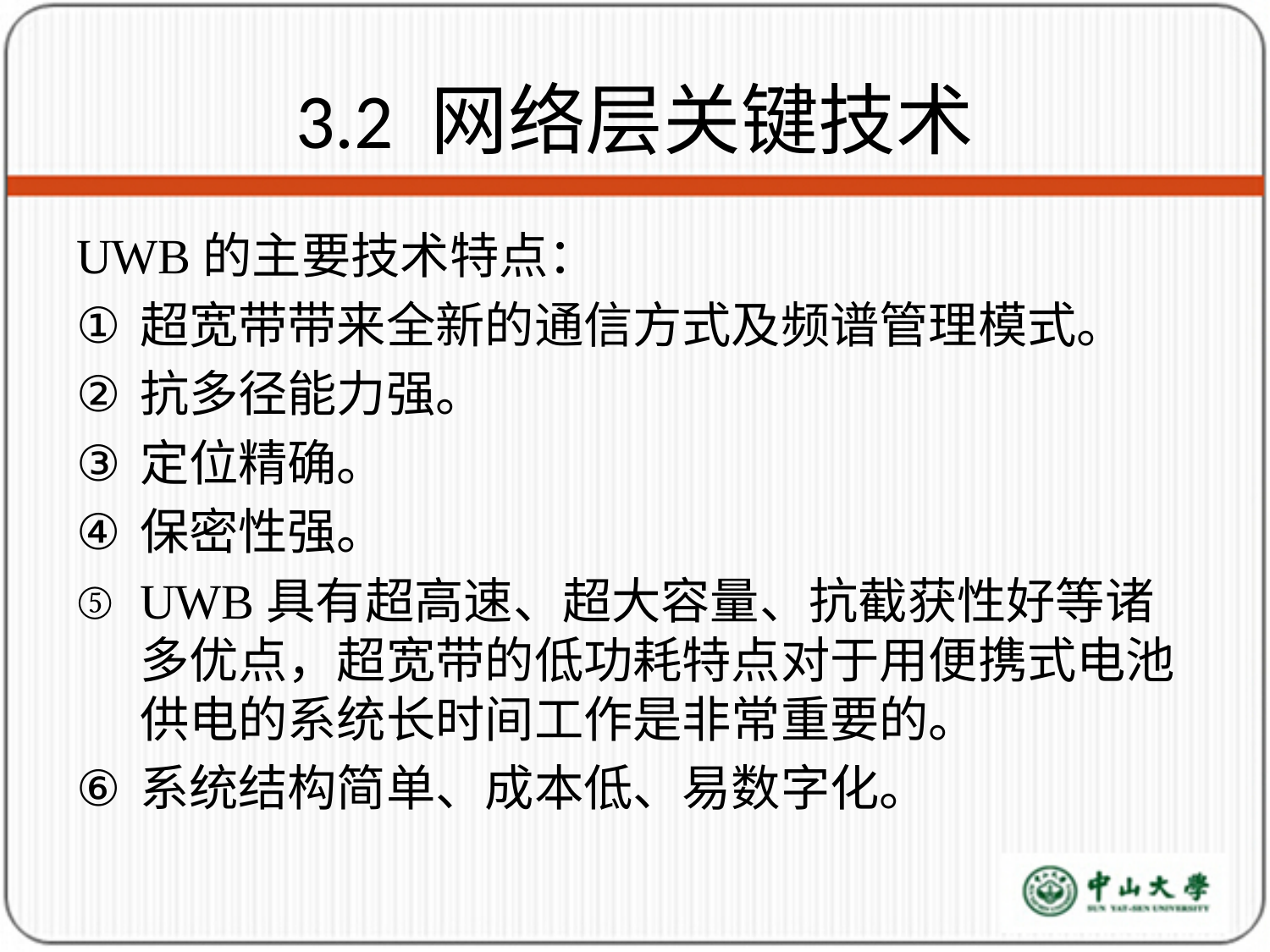

# 3.2 网络层关键技术
UWB的主要技术特点：
超宽带带来全新的通信方式及频谱管理模式。
抗多径能力强。
定位精确。
保密性强。
UWB具有超高速、超大容量、抗截获性好等诸多优点，超宽带的低功耗特点对于用便携式电池供电的系统长时间工作是非常重要的。
系统结构简单、成本低、易数字化。